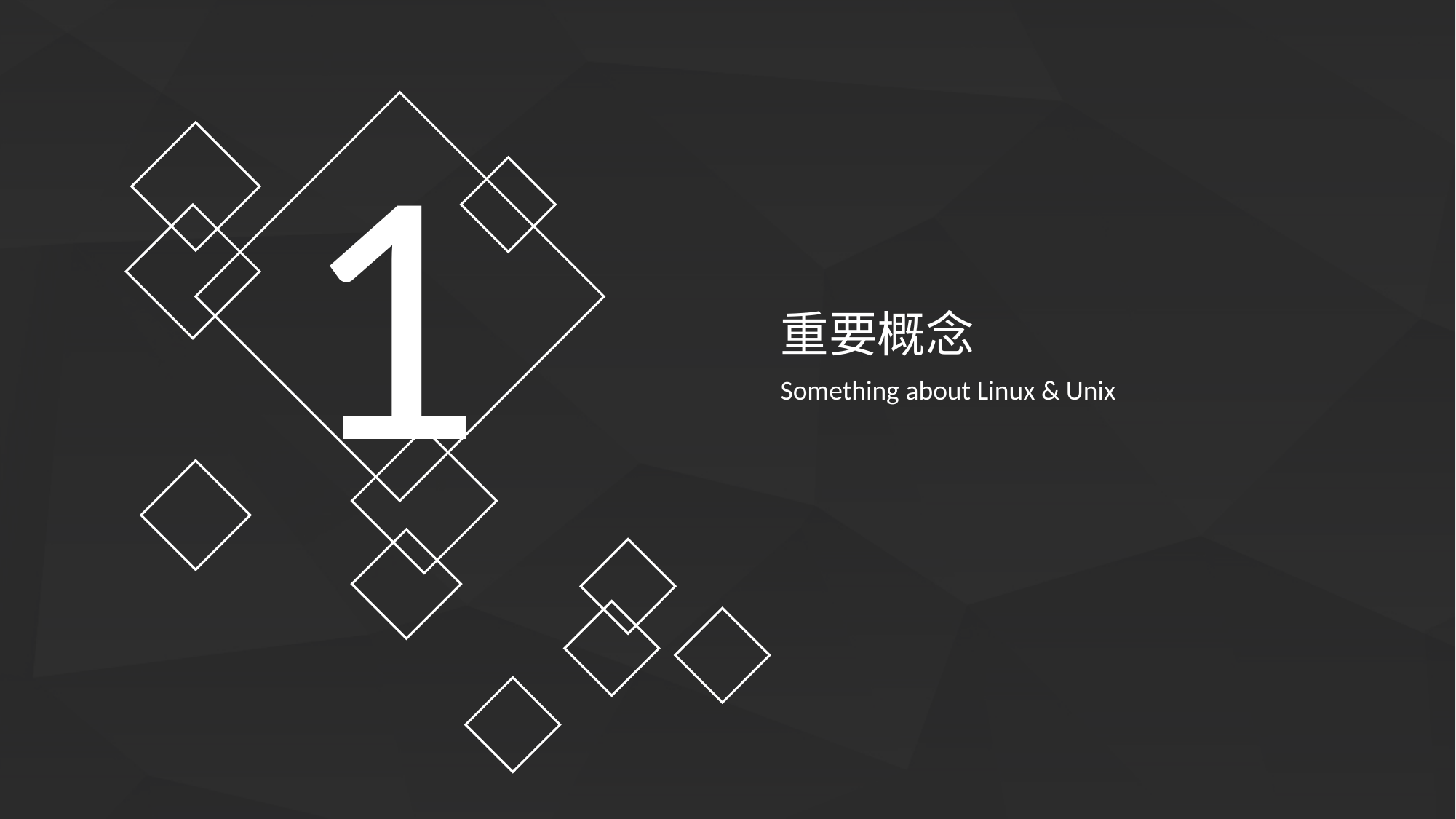

1

重要概念
Something about Linux & Unix